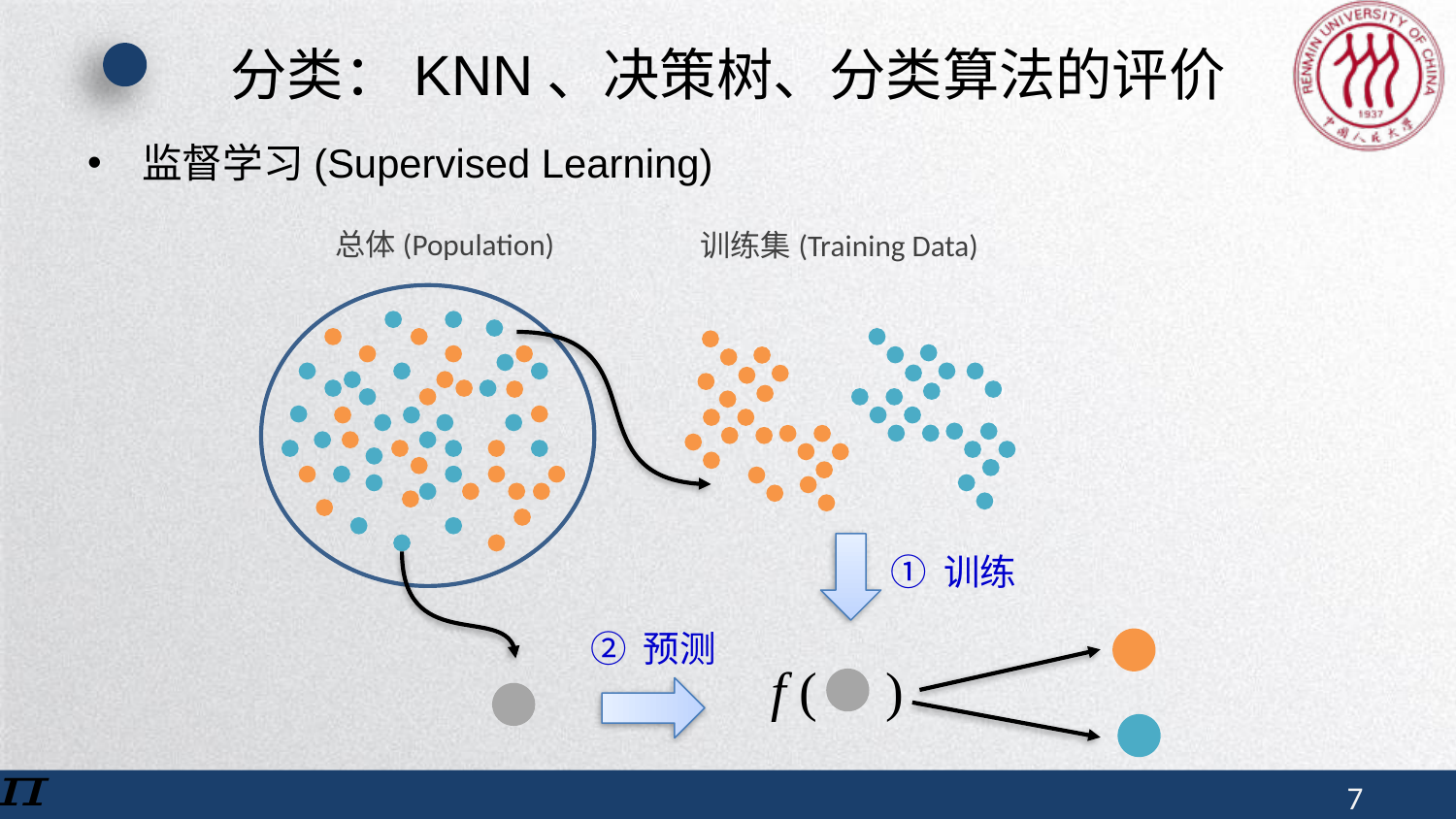

# 分类：KNN、决策树、分类算法的评价
监督学习(Supervised Learning)

总体(Population)
训练集(Training Data)

① 训练
② 预测

f (     )